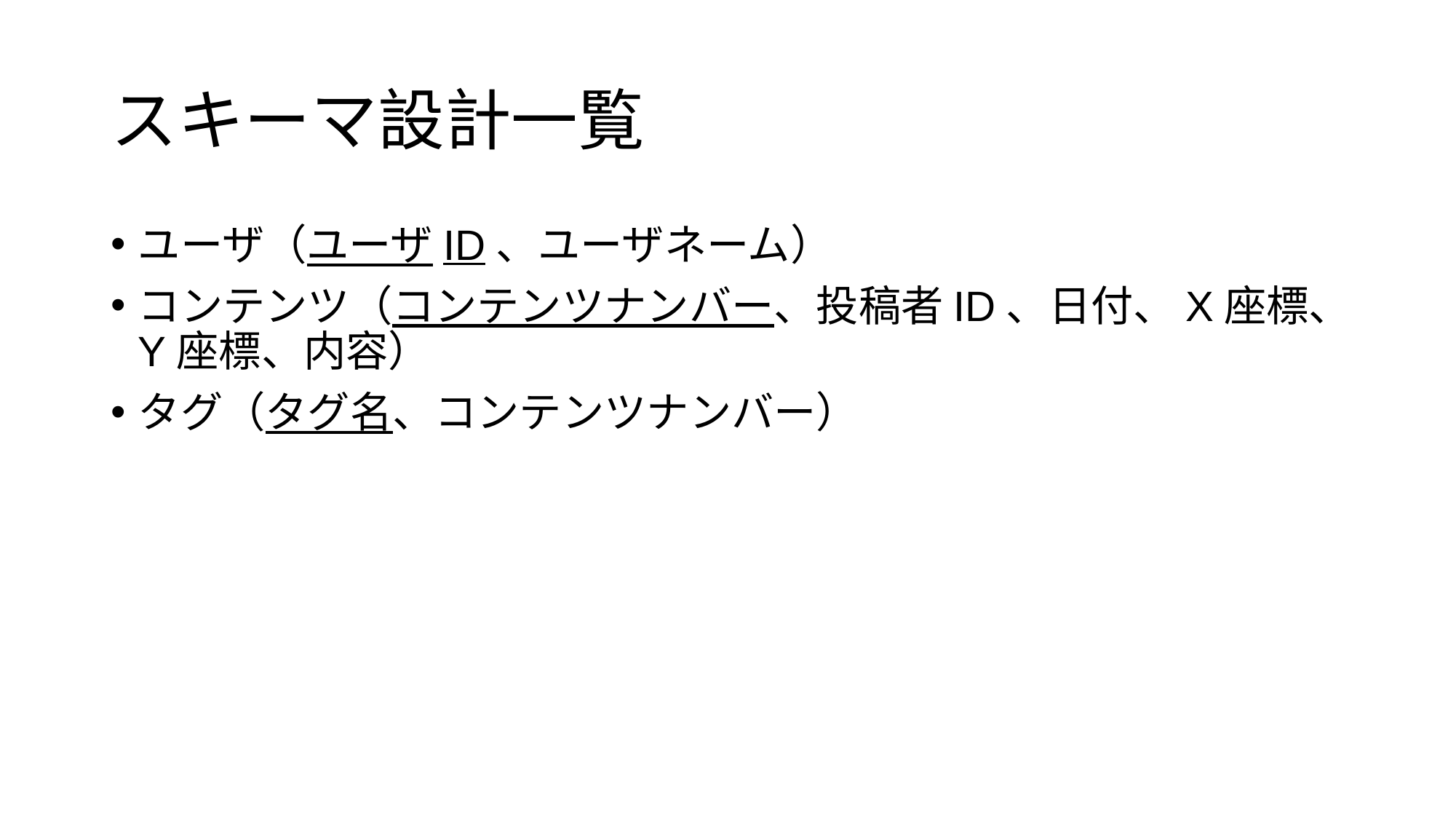

# スキーマ設計一覧
ユーザ（ユーザID、ユーザネーム）
コンテンツ（コンテンツナンバー、投稿者ID、日付、X座標、Y座標、内容）
タグ（タグ名、コンテンツナンバー）